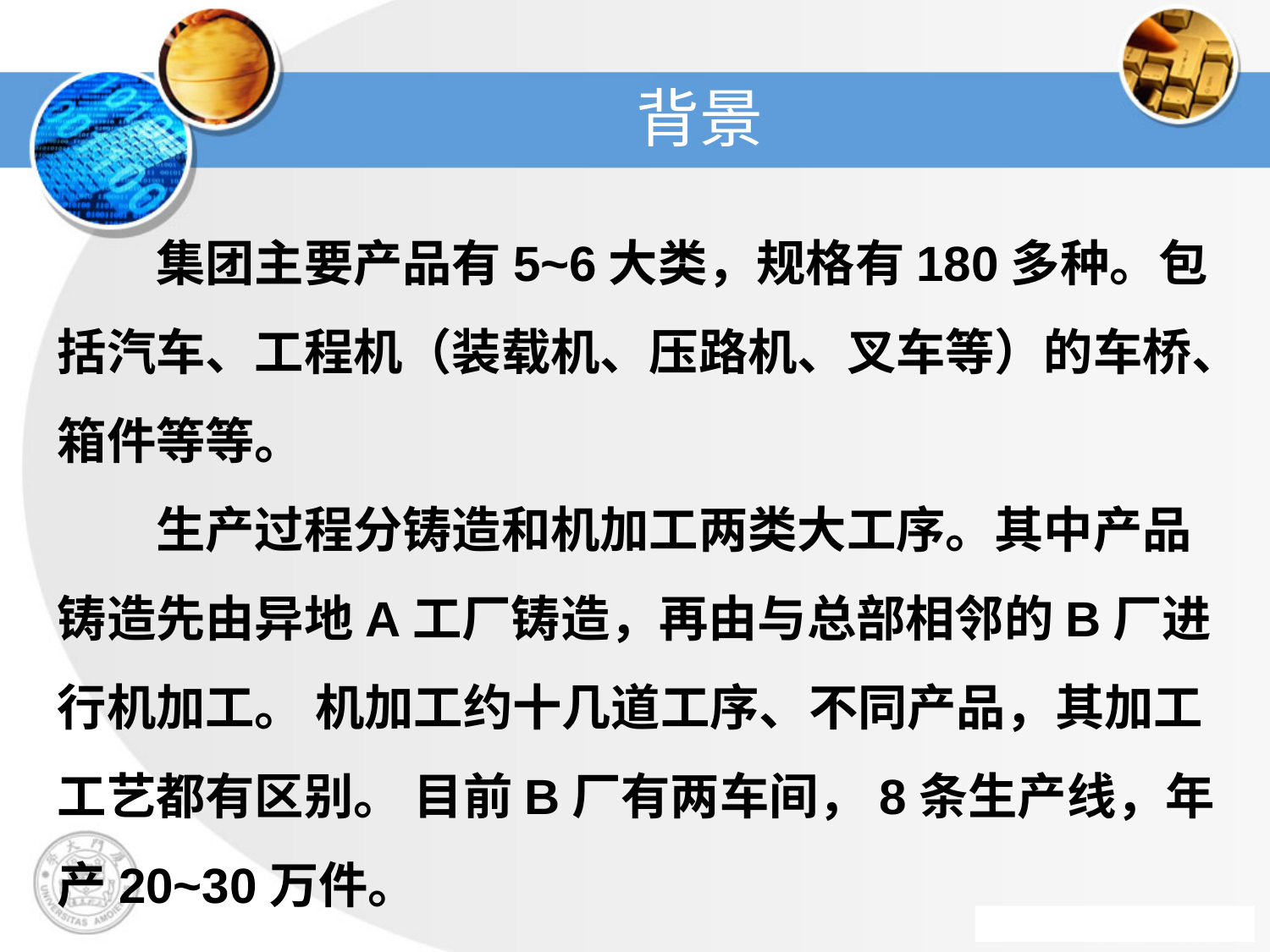

# 背景
　　集团主要产品有5~6大类，规格有180多种。包括汽车、工程机（装载机、压路机、叉车等）的车桥、箱件等等。
　　生产过程分铸造和机加工两类大工序。其中产品铸造先由异地A工厂铸造，再由与总部相邻的B厂进行机加工。 机加工约十几道工序、不同产品，其加工工艺都有区别。 目前B厂有两车间，8条生产线，年产20~30万件。